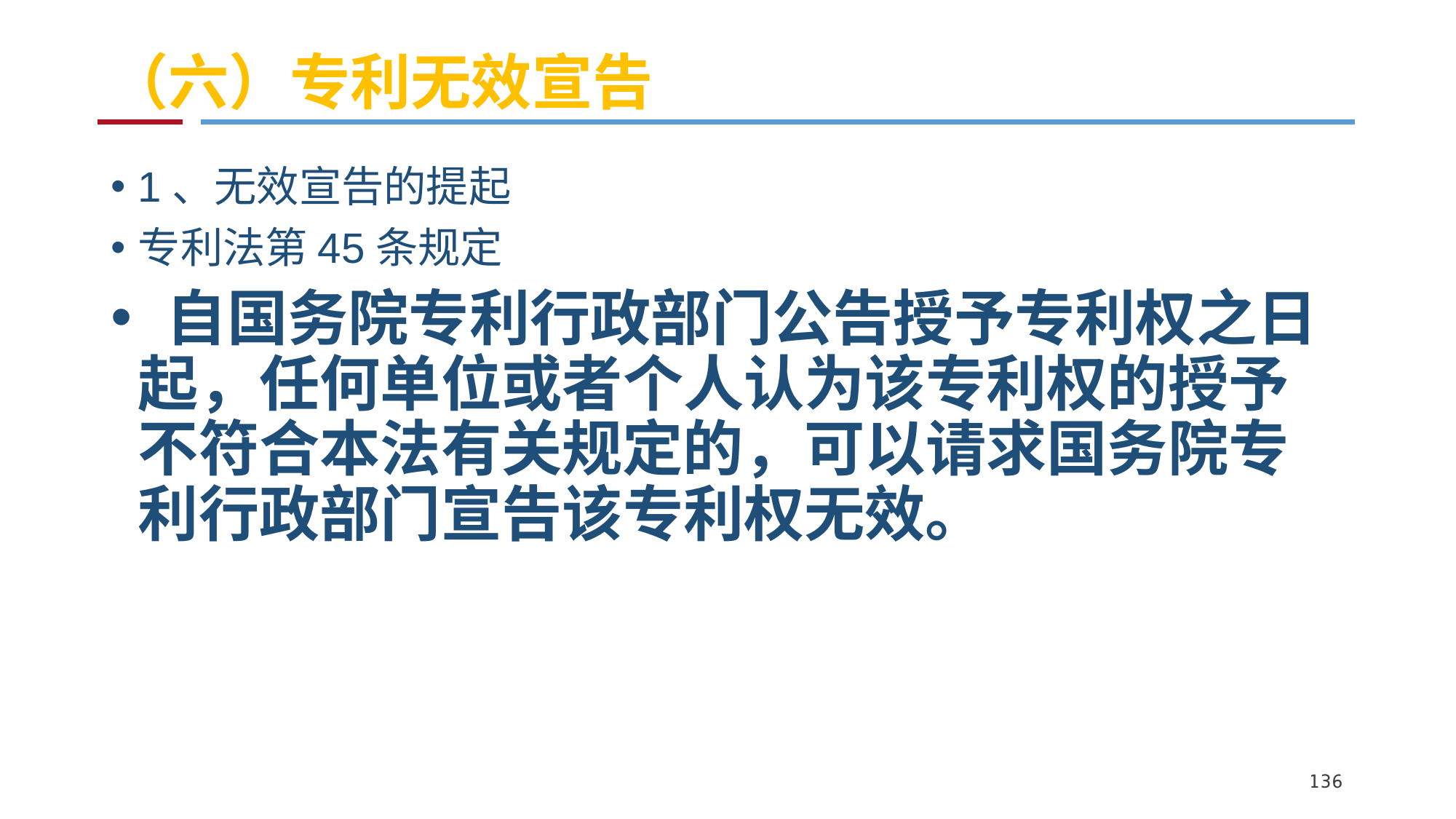

# （六）专利无效宣告
1、无效宣告的提起
专利法第45条规定
 自国务院专利行政部门公告授予专利权之日起，任何单位或者个人认为该专利权的授予不符合本法有关规定的，可以请求国务院专利行政部门宣告该专利权无效。
136